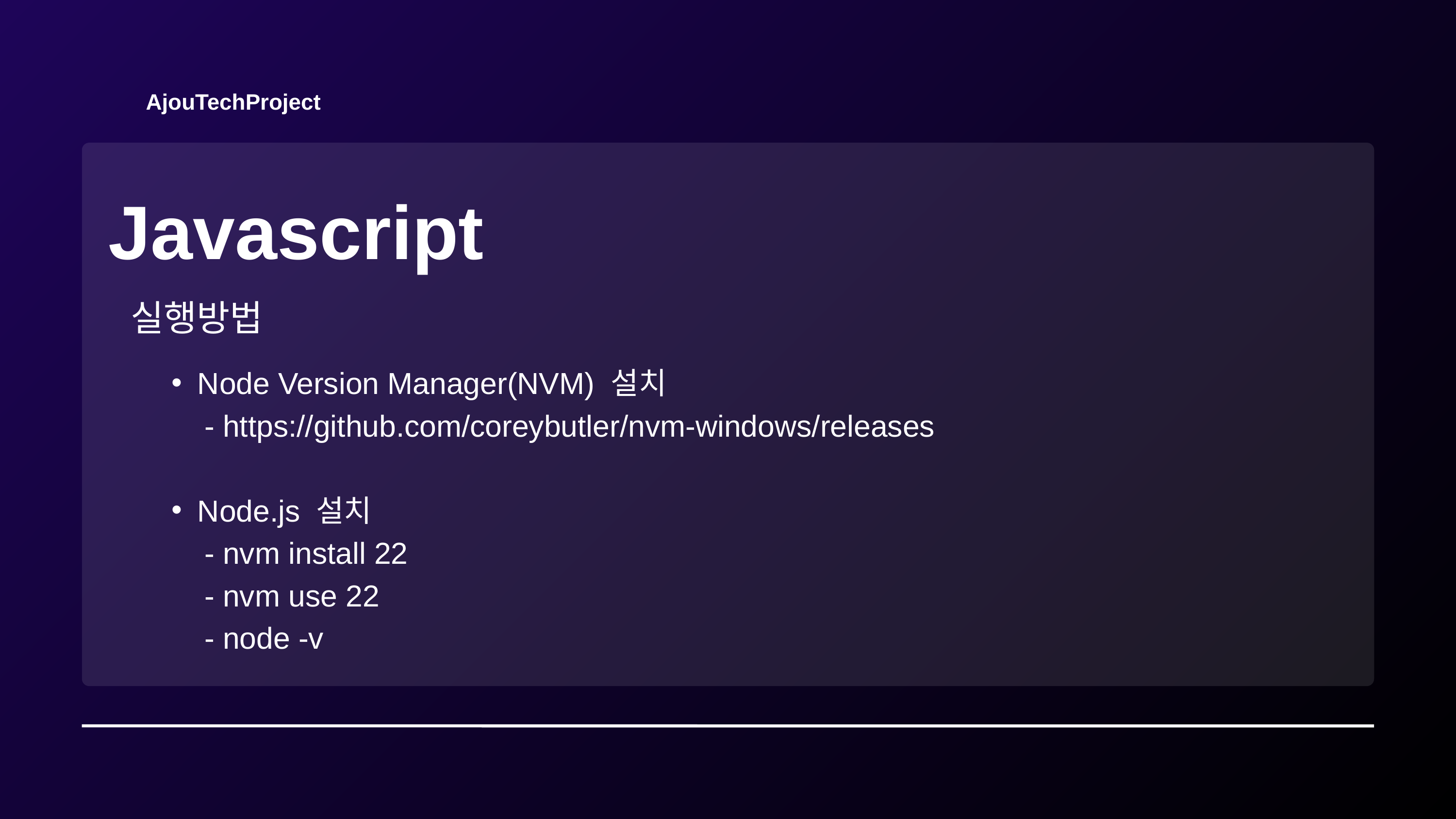

AjouTechProject

Javascript
실행방법
Node Version Manager(NVM) 설치
       - https://github.com/coreybutler/nvm-windows/releases

Node.js 설치
       - nvm install 22
       - nvm use 22
       - node -v